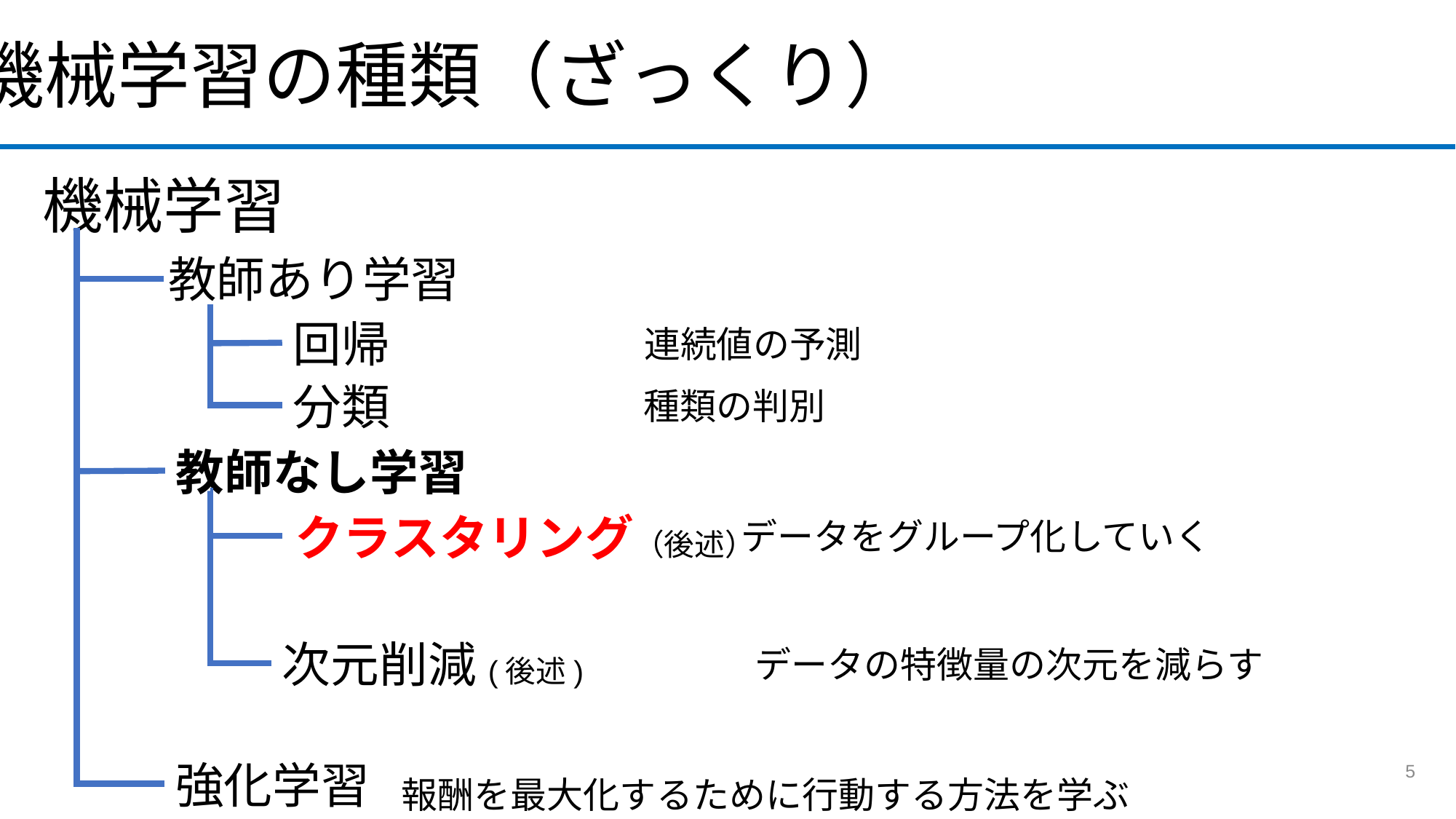

機械学習の種類（ざっくり）
機械学習
教師あり学習
回帰
連続値の予測
分類
種類の判別
教師なし学習
クラスタリング（後述）
データをグループ化していく
次元削減(後述)
データの特徴量の次元を減らす
5
強化学習
報酬を最大化するために行動する方法を学ぶ